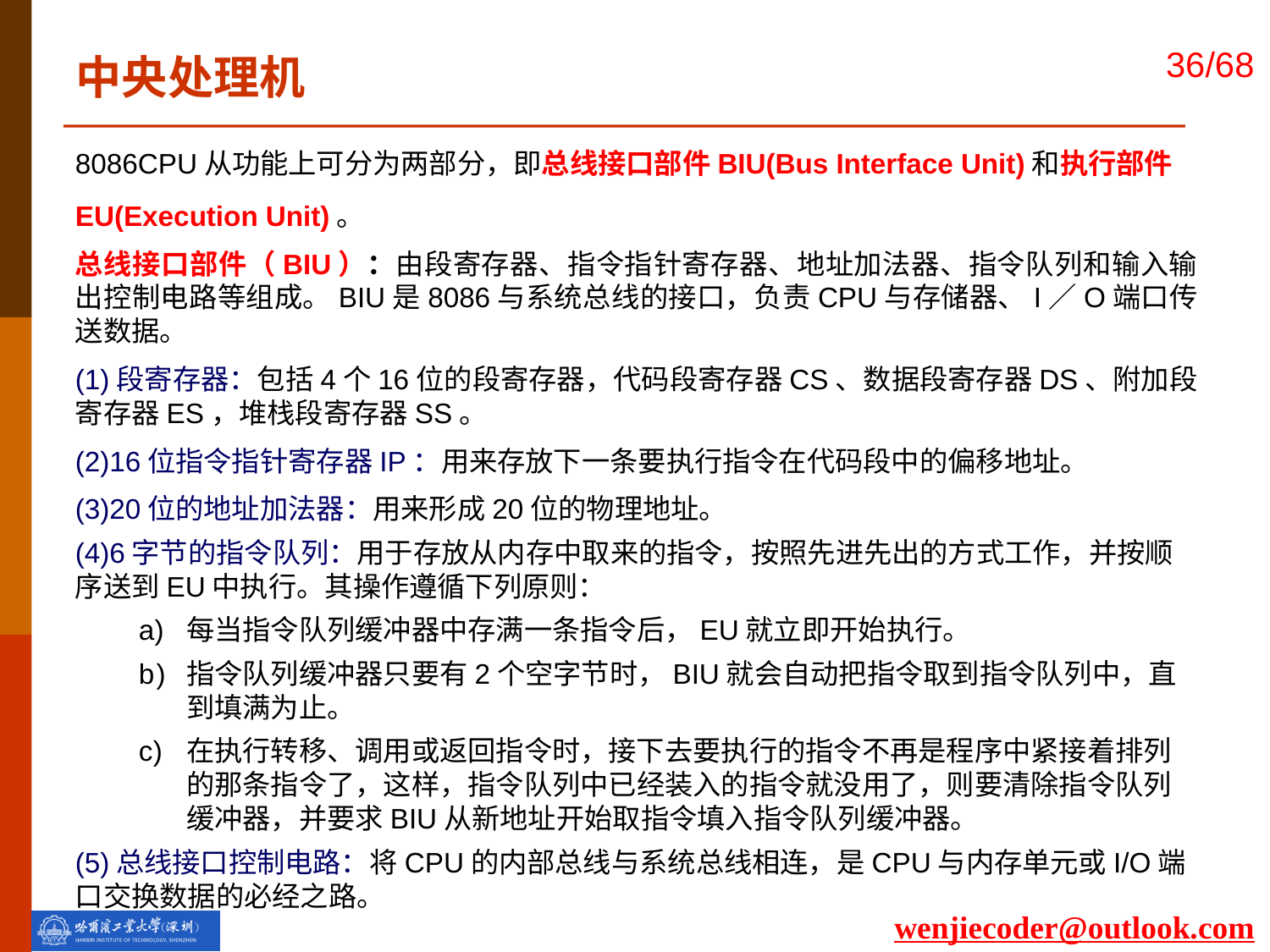

中央处理机
8086CPU从功能上可分为两部分，即总线接口部件BIU(Bus Interface Unit)和执行部件EU(Execution Unit)。
总线接口部件（BIU）：由段寄存器、指令指针寄存器、地址加法器、指令队列和输入输出控制电路等组成。BIU是8086与系统总线的接口，负责CPU与存储器、I／O端口传送数据。
(1)段寄存器：包括4个16位的段寄存器，代码段寄存器CS、数据段寄存器DS、附加段寄存器ES，堆栈段寄存器SS。
(2)16位指令指针寄存器IP：用来存放下一条要执行指令在代码段中的偏移地址。
(3)20位的地址加法器：用来形成20位的物理地址。
(4)6字节的指令队列：用于存放从内存中取来的指令，按照先进先出的方式工作，并按顺序送到EU中执行。其操作遵循下列原则：
每当指令队列缓冲器中存满一条指令后，EU就立即开始执行。
指令队列缓冲器只要有2个空字节时，BIU就会自动把指令取到指令队列中，直到填满为止。
在执行转移、调用或返回指令时，接下去要执行的指令不再是程序中紧接着排列的那条指令了，这样，指令队列中已经装入的指令就没用了，则要清除指令队列缓冲器，并要求BIU从新地址开始取指令填入指令队列缓冲器。
(5)总线接口控制电路：将CPU的内部总线与系统总线相连，是CPU与内存单元或I/O端口交换数据的必经之路。